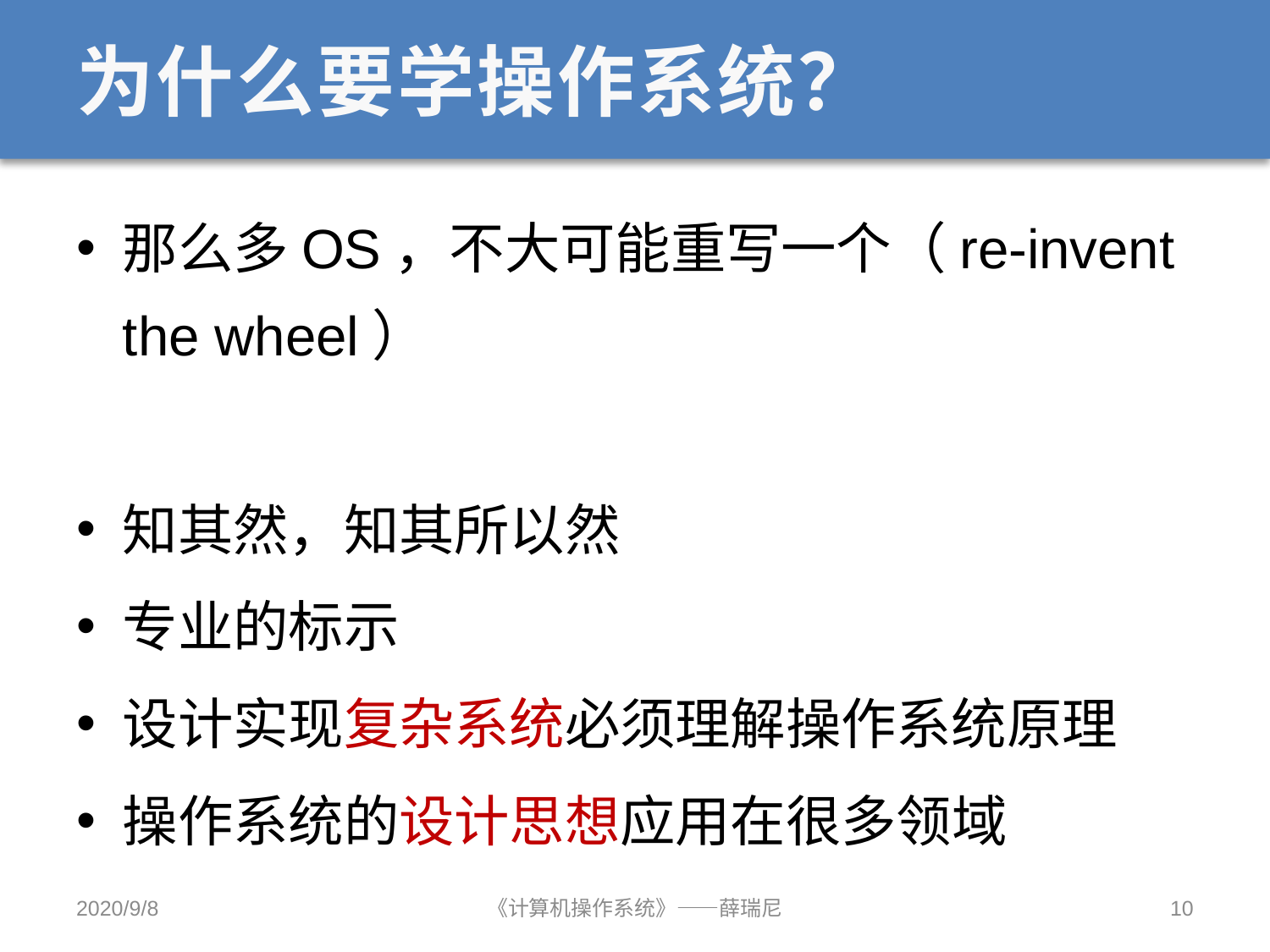

# 为什么要学操作系统？
那么多OS，不大可能重写一个（re-invent the wheel）

知其然，知其所以然
专业的标示
设计实现复杂系统必须理解操作系统原理
操作系统的设计思想应用在很多领域
2020/9/8
《计算机操作系统》——薛瑞尼
10